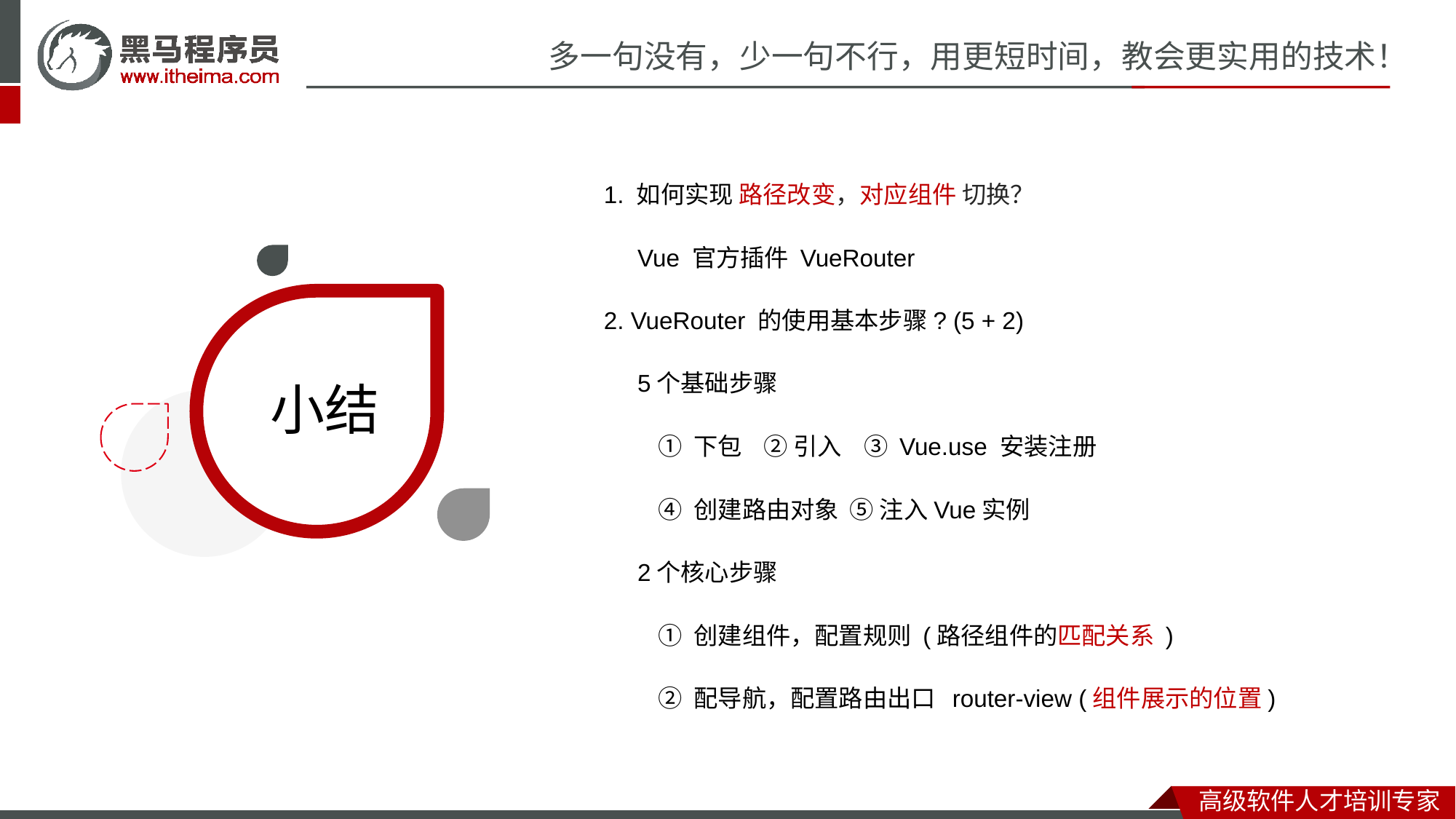

1. 如何实现 路径改变，对应组件 切换？
     Vue 官方插件 VueRouter
2. VueRouter 的使用基本步骤? (5 + 2)
     5个基础步骤
          ① 下包    ② 引入    ③ Vue.use 安装注册
          ④ 创建路由对象  ⑤ 注入Vue实例
     2个核心步骤
          ① 创建组件，配置规则 (路径组件的匹配关系 )
          ② 配导航，配置路由出口  router-view (组件展示的位置)